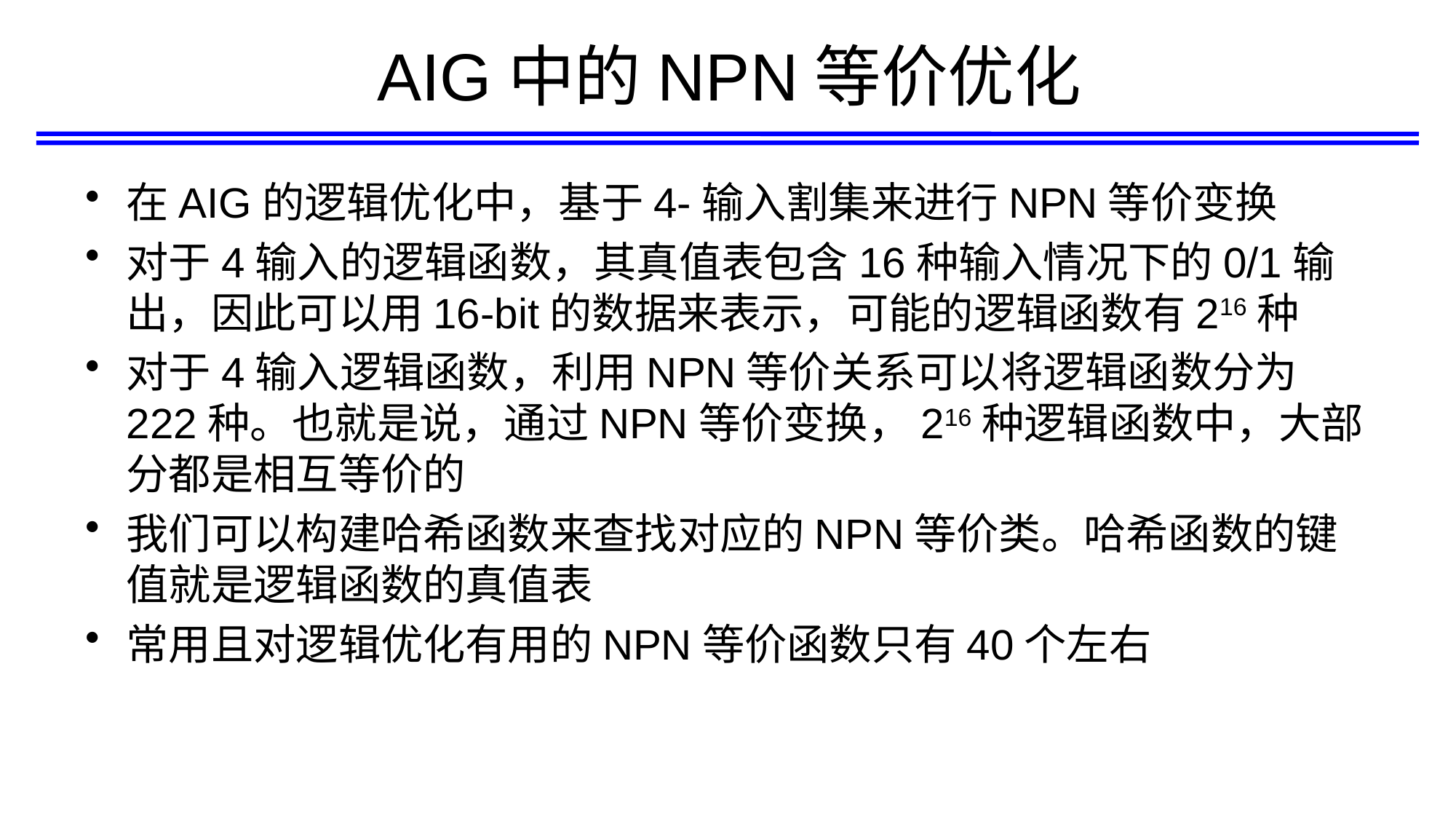

# AIG中的NPN等价优化
在AIG的逻辑优化中，基于4-输入割集来进行NPN等价变换
对于4输入的逻辑函数，其真值表包含16种输入情况下的0/1输出，因此可以用16-bit的数据来表示，可能的逻辑函数有216种
对于4输入逻辑函数，利用NPN等价关系可以将逻辑函数分为222种。也就是说，通过NPN等价变换，216种逻辑函数中，大部分都是相互等价的
我们可以构建哈希函数来查找对应的NPN等价类。哈希函数的键值就是逻辑函数的真值表
常用且对逻辑优化有用的NPN等价函数只有40个左右